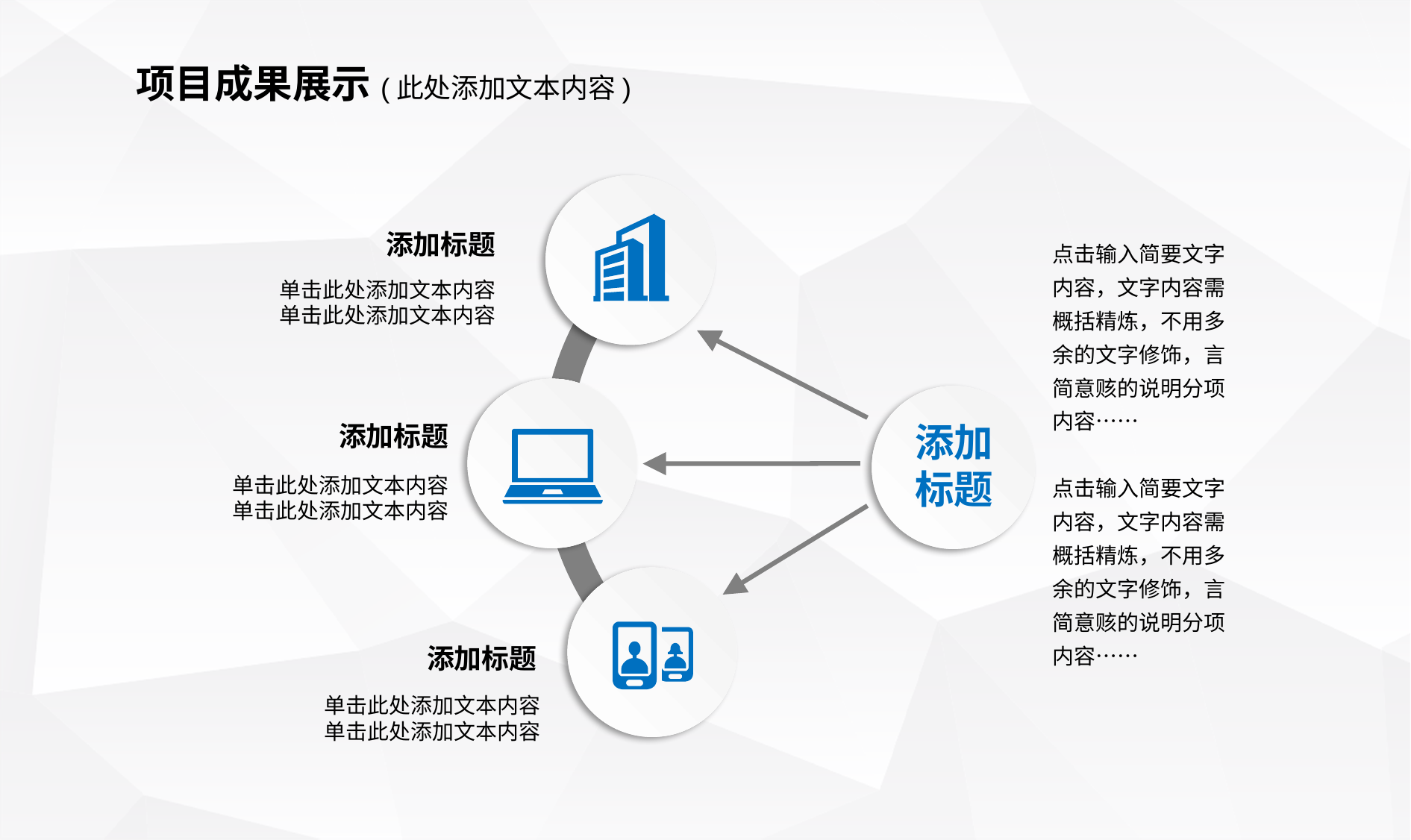

项目成果展示(此处添加文本内容)

添加标题
点击输入简要文字内容，文字内容需概括精炼，不用多余的文字修饰，言简意赅的说明分项内容……

点击输入简要文字内容，文字内容需概括精炼，不用多余的文字修饰，言简意赅的说明分项内容……
单击此处添加文本内容
单击此处添加文本内容

添加
标题
添加标题

单击此处添加文本内容
单击此处添加文本内容

添加标题
单击此处添加文本内容
单击此处添加文本内容